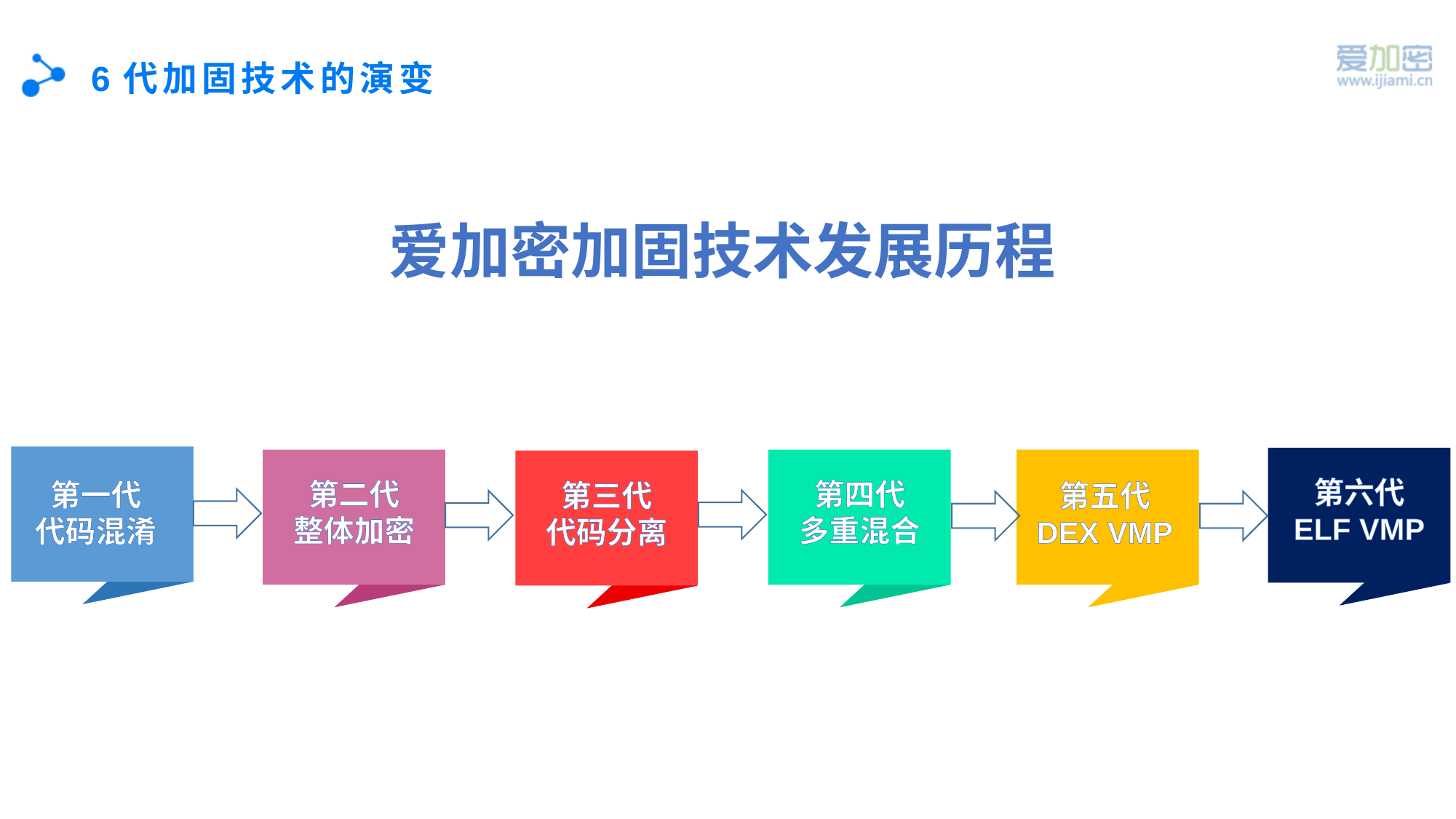

# 6代加固技术的演变
爱加密加固技术发展历程

第六代
ELF VMP
第二代
整体加密
第四代
多重混合
第一代
代码混淆
第三代
代码分离
第五代
DEX VMP